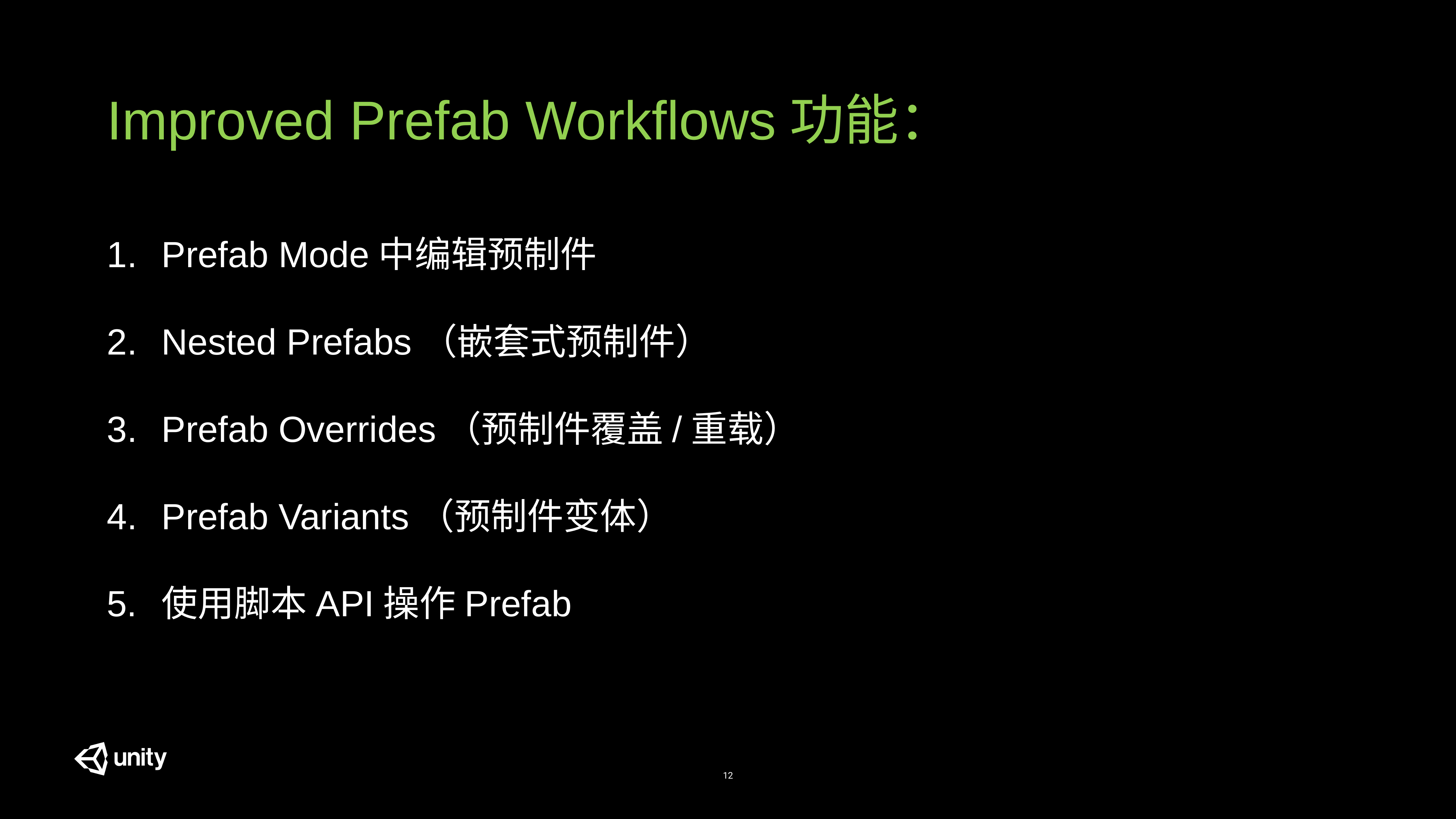

Improved Prefab Workflows功能：

Prefab Mode中编辑预制件
Nested Prefabs（嵌套式预制件）
Prefab Overrides（预制件覆盖/重载）
Prefab Variants（预制件变体）
使用脚本API操作Prefab

12